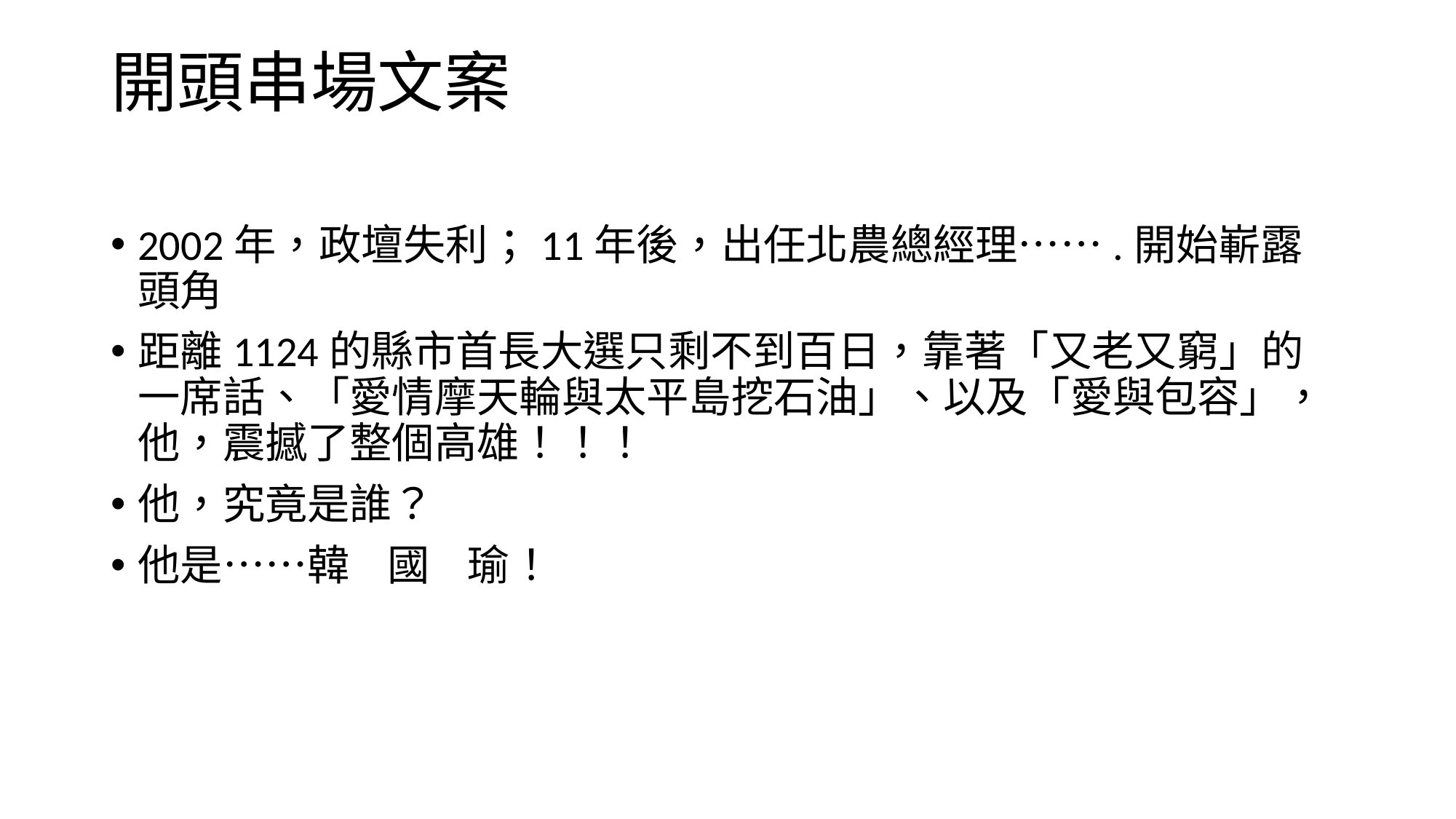

開頭串場文案
2002年，政壇失利；11年後，出任北農總經理…….開始嶄露頭角
距離1124的縣市首長大選只剩不到百日，靠著「又老又窮」的一席話、「愛情摩天輪與太平島挖石油」、以及「愛與包容」，他，震撼了整個高雄！！！
他，究竟是誰？
他是……韓    國    瑜！